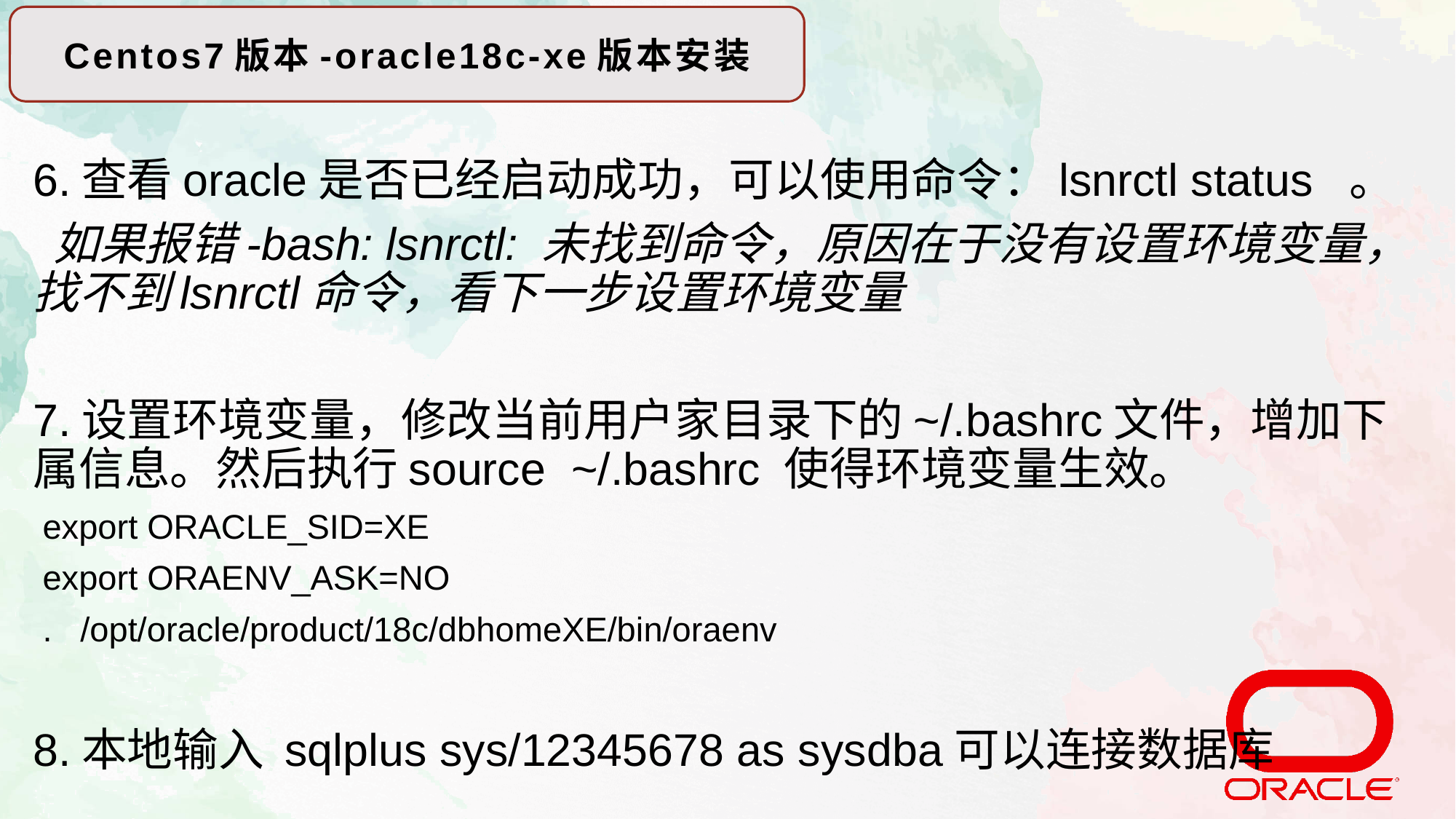

Centos7版本-oracle18c-xe版本安装
6.查看oracle是否已经启动成功，可以使用命令：lsnrctl status  。
 如果报错-bash: lsnrctl: 未找到命令，原因在于没有设置环境变量，找不到lsnrctl命令，看下一步设置环境变量

7.设置环境变量，修改当前用户家目录下的~/.bashrc文件，增加下属信息。然后执行source  ~/.bashrc 使得环境变量生效。
 export ORACLE_SID=XE
 export ORAENV_ASK=NO
 .   /opt/oracle/product/18c/dbhomeXE/bin/oraenv

8.本地输入 sqlplus sys/12345678 as sysdba可以连接数据库